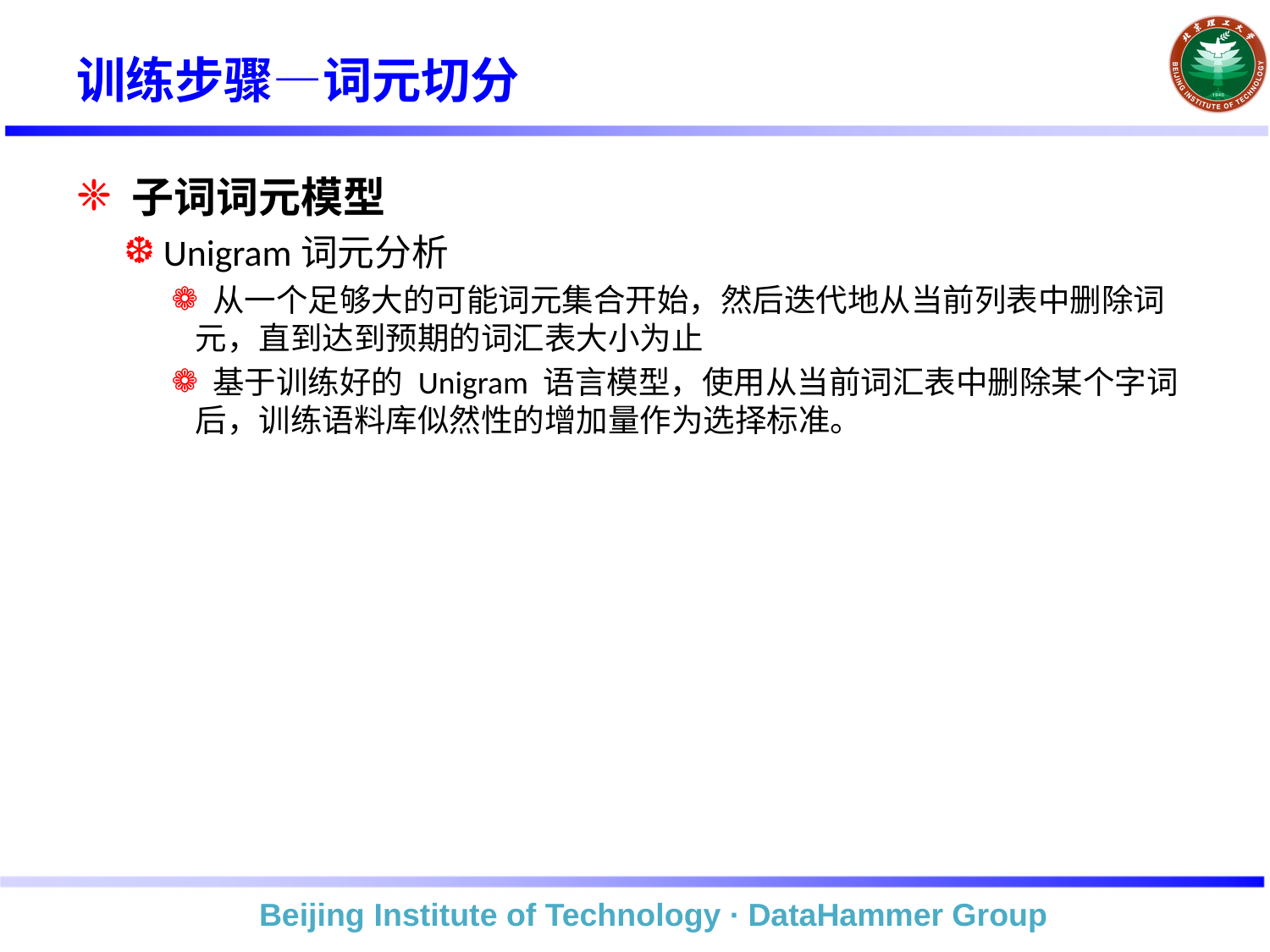

# 训练步骤—词元切分
 子词词元模型
 Unigram词元分析
 从一个足够大的可能词元集合开始，然后迭代地从当前列表中删除词元，直到达到预期的词汇表大小为止
 基于训练好的 Unigram 语言模型，使用从当前词汇表中删除某个字词后，训练语料库似然性的增加量作为选择标准。